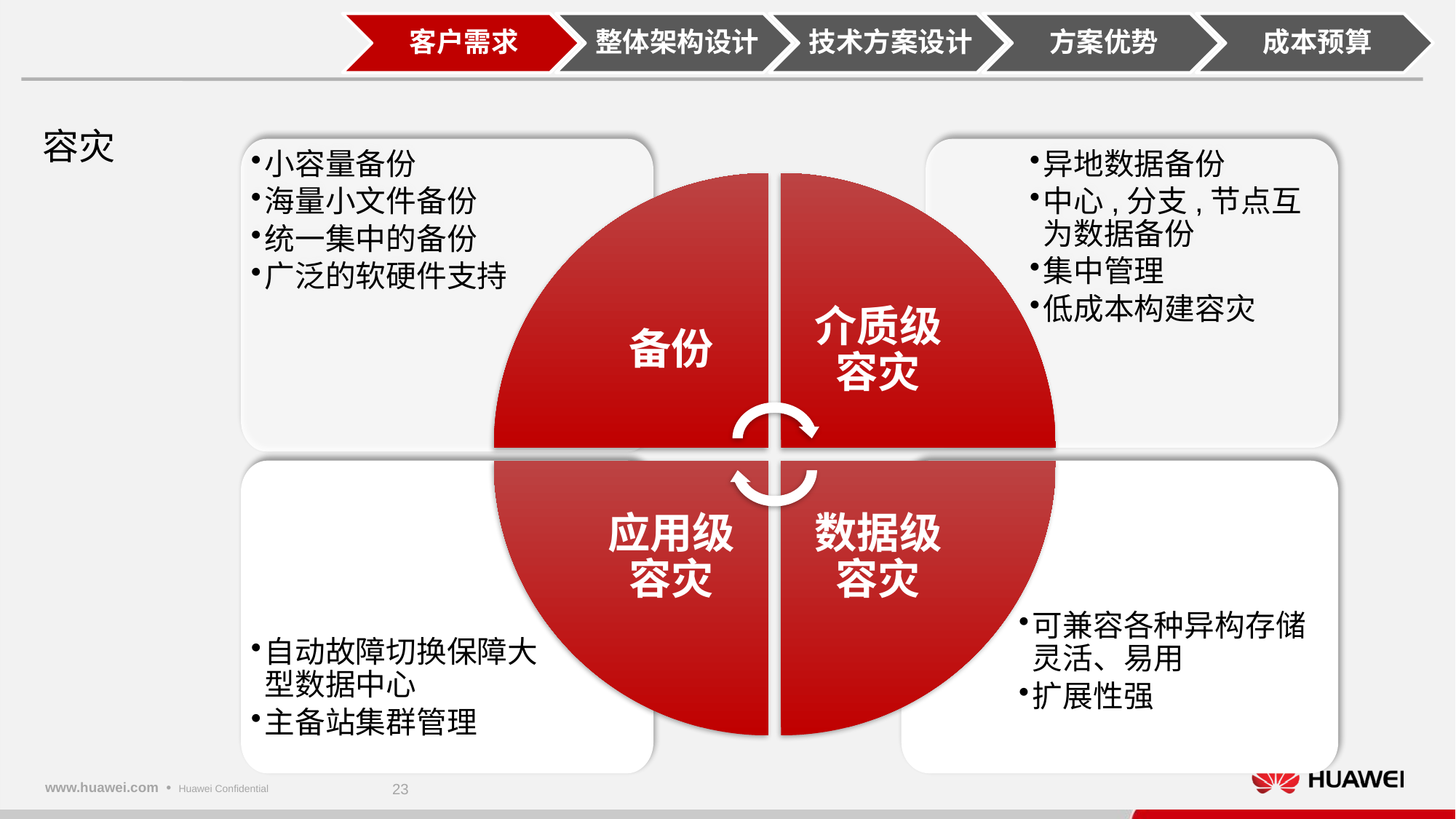

客户需求
整体架构设计
技术方案设计
方案优势
成本预算

容灾
小容量备份
海量小文件备份
统一集中的备份
广泛的软硬件支持
异地数据备份
中心,分支,节点互为数据备份
集中管理
低成本构建容灾
备份
介质级容灾

数据级容灾

自动故障切换保障大型数据中心
主备站集群管理

可兼容各种异构存储灵活、易用
扩展性强
应用级容灾